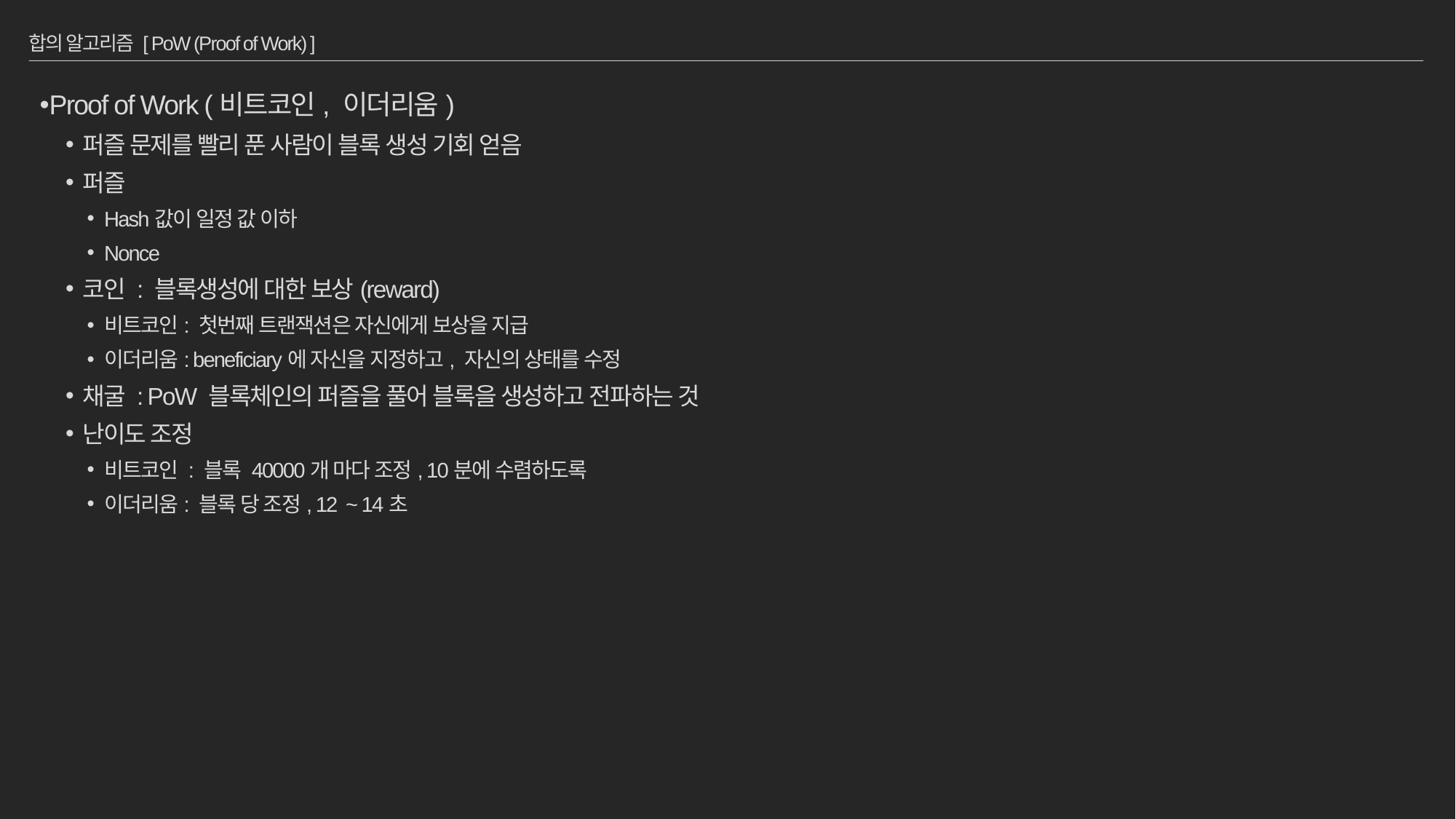

# 합의 알고리즘 [ PoW (Proof of Work) ]
Proof of Work (비트코인, 이더리움)
퍼즐 문제를 빨리 푼 사람이 블록 생성 기회 얻음
퍼즐
Hash값이 일정 값 이하
Nonce
코인 : 블록생성에 대한 보상(reward)
비트코인: 첫번째 트랜잭션은 자신에게 보상을 지급
이더리움: beneficiary에 자신을 지정하고, 자신의 상태를 수정
채굴 : PoW 블록체인의 퍼즐을 풀어 블록을 생성하고 전파하는 것
난이도 조정
비트코인 : 블록 40000개 마다 조정, 10분에 수렴하도록
이더리움: 블록 당 조정, 12  ~ 14초